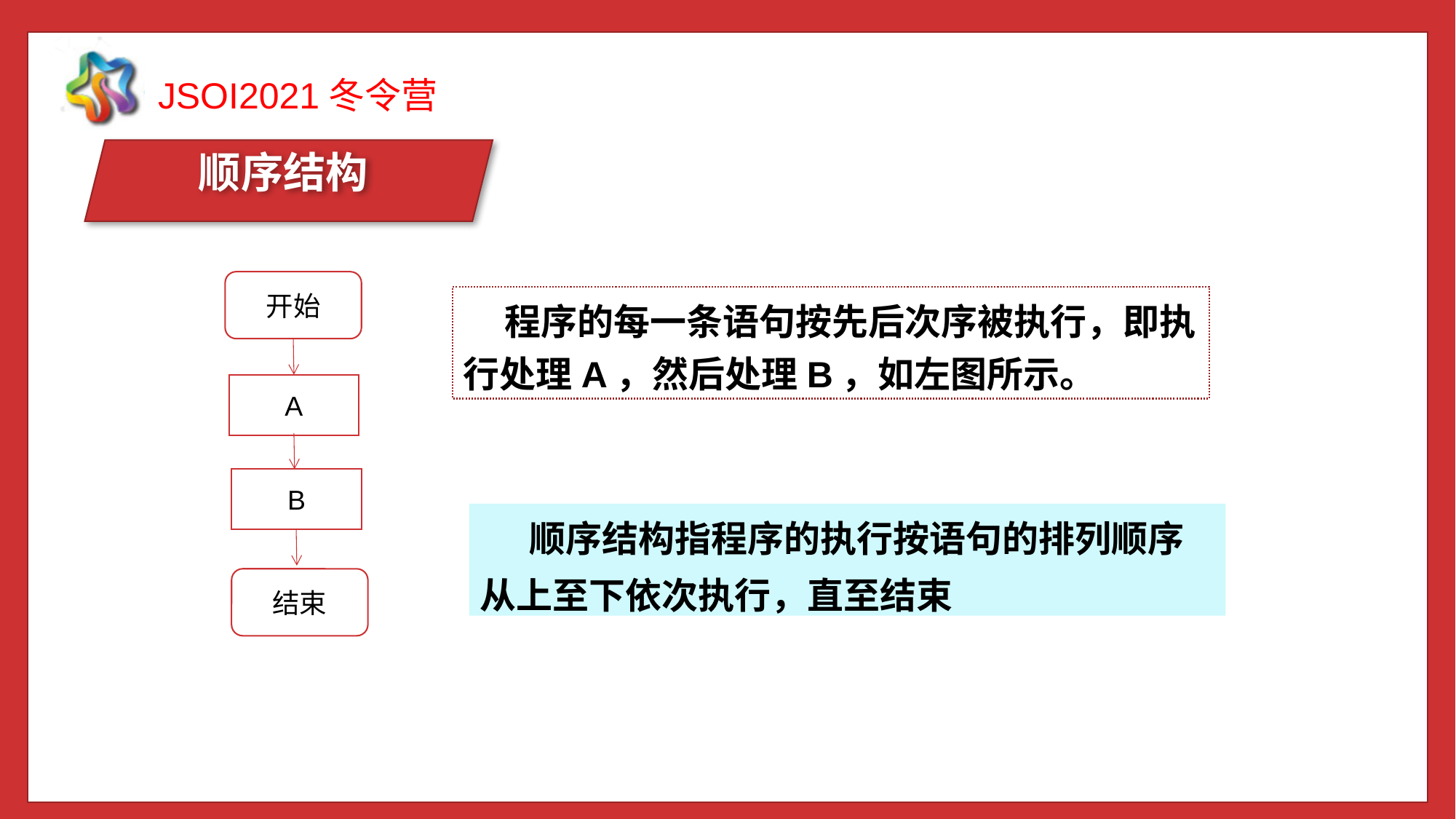

顺序结构
开始
     程序的每一条语句按先后次序被执行，即执行处理A，然后处理B，如左图所示。
A
2
B
     顺序结构指程序的执行按语句的排列顺序从上至下依次执行，直至结束
结束